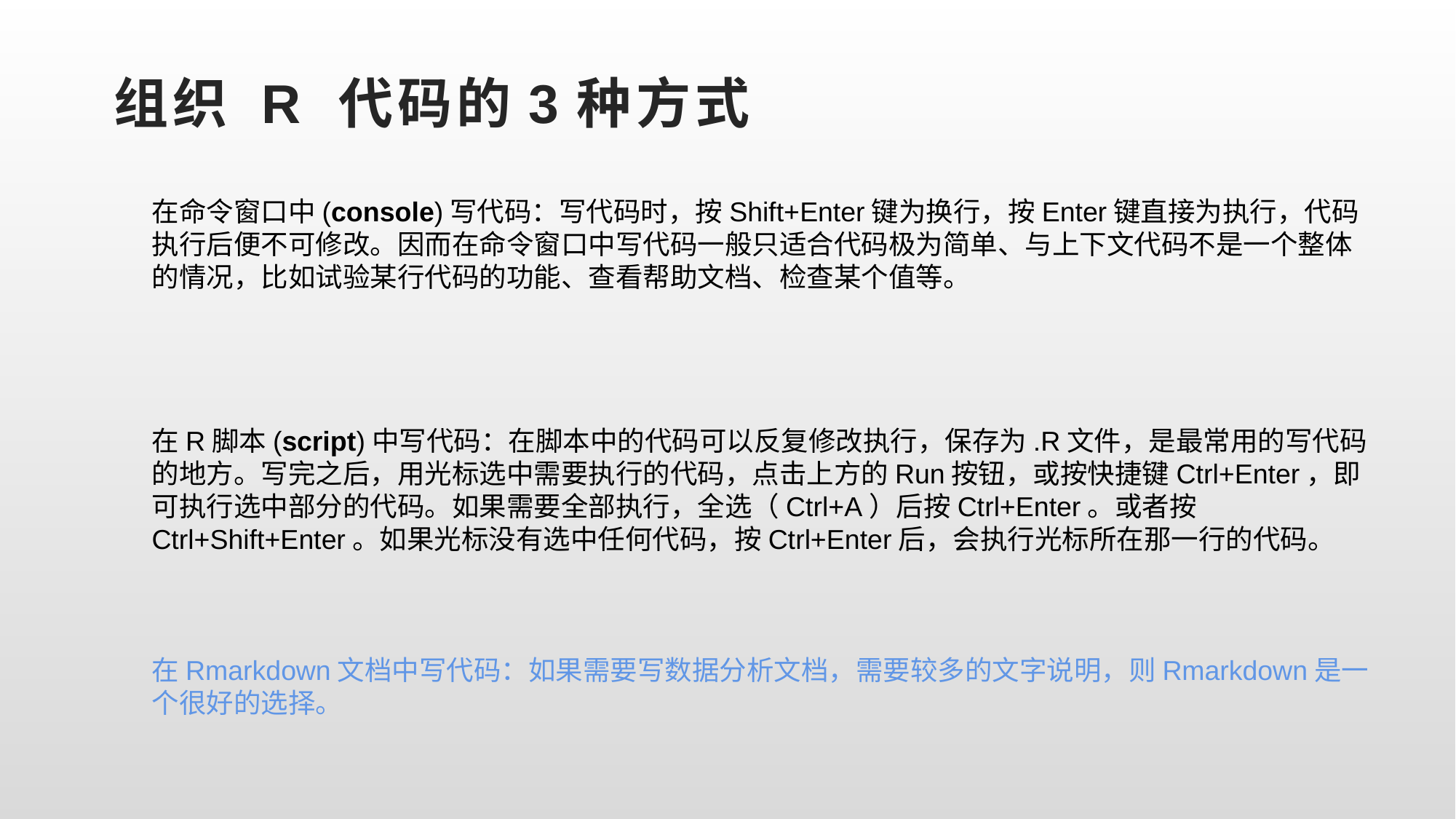

# 组织 R 代码的3种方式
在命令窗口中(console)写代码：写代码时，按Shift+Enter键为换行，按Enter键直接为执行，代码执行后便不可修改。因而在命令窗口中写代码一般只适合代码极为简单、与上下文代码不是一个整体的情况，比如试验某行代码的功能、查看帮助文档、检查某个值等。

在R脚本(script)中写代码：在脚本中的代码可以反复修改执行，保存为.R文件，是最常用的写代码的地方。写完之后，用光标选中需要执行的代码，点击上方的Run按钮，或按快捷键Ctrl+Enter，即可执行选中部分的代码。如果需要全部执行，全选（Ctrl+A）后按Ctrl+Enter。或者按Ctrl+Shift+Enter。如果光标没有选中任何代码，按Ctrl+Enter后，会执行光标所在那一行的代码。

在Rmarkdown文档中写代码：如果需要写数据分析文档，需要较多的文字说明，则Rmarkdown是一个很好的选择。